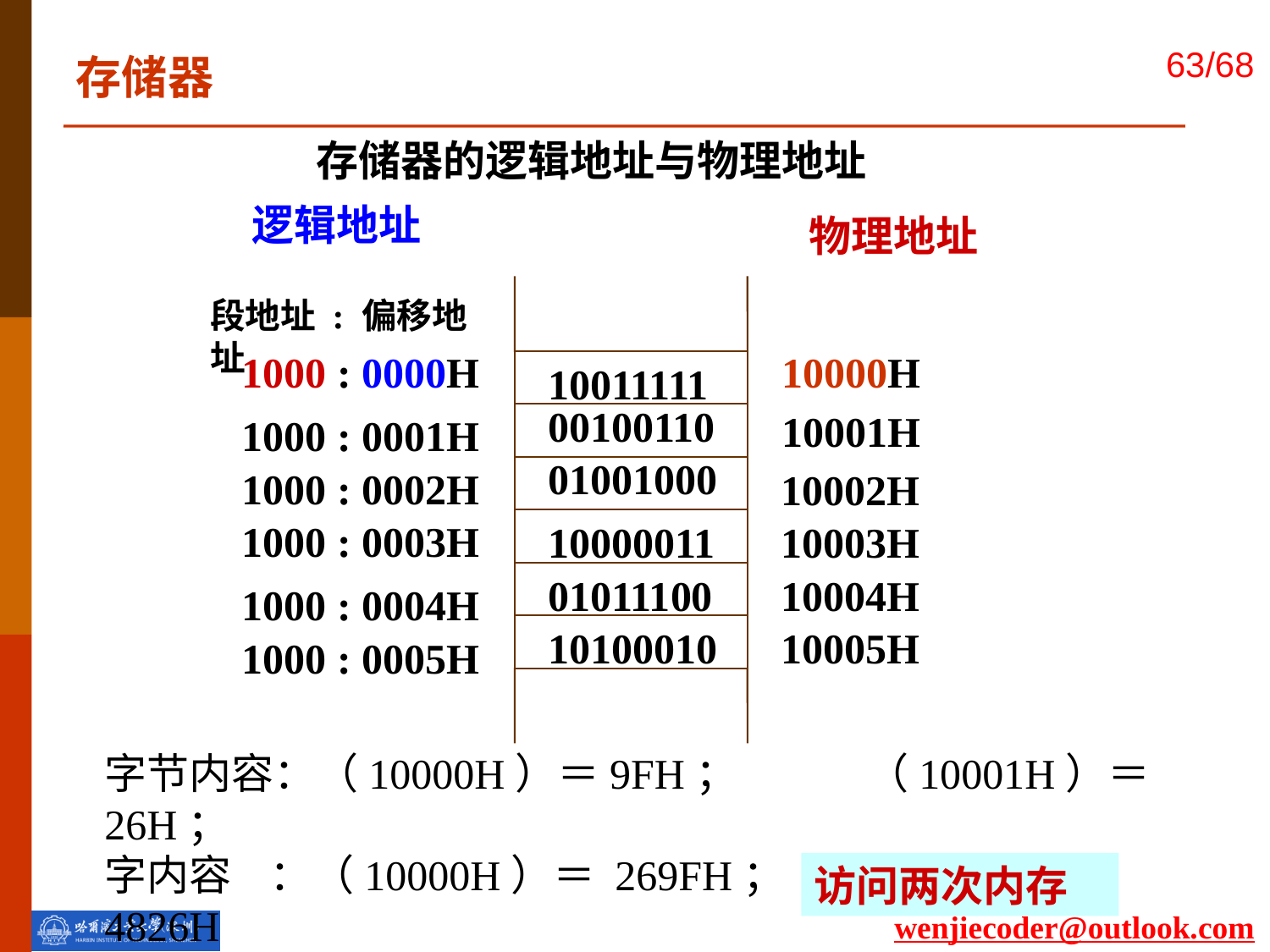

存储器
存储器的逻辑地址与物理地址
逻辑地址
   物理地址

段地址 : 偏移地址
10000H
 1000 : 0000H

  10011111
  00100110
10001H
 1000 : 0001H

  01001000
1000 : 0002H

10002H
1000 : 0003H

  10000011
10003H

  01011100
 10004H
1000 : 0004H

  10100010
10005H
1000 : 0005H

字节内容：（10000H）＝9FH； 	（10001H）＝26H；
字内容    ：（10000H）＝ 269FH；（10001H）＝4826H
访问两次内存